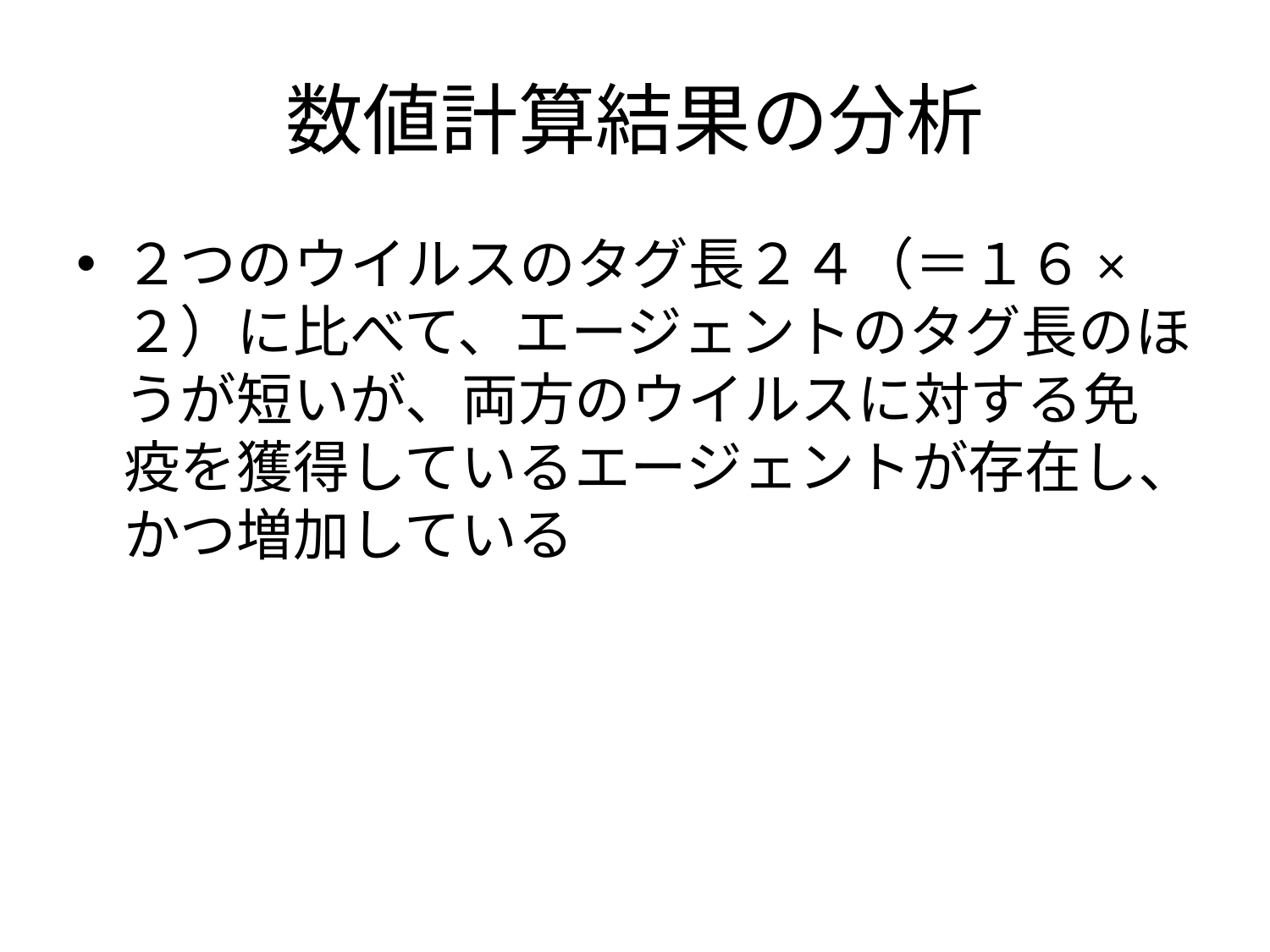

# 数値計算結果の分析
２つのウイルスのタグ長２４（＝１６×２）に比べて、エージェントのタグ長のほうが短いが、両方のウイルスに対する免疫を獲得しているエージェントが存在し、かつ増加している